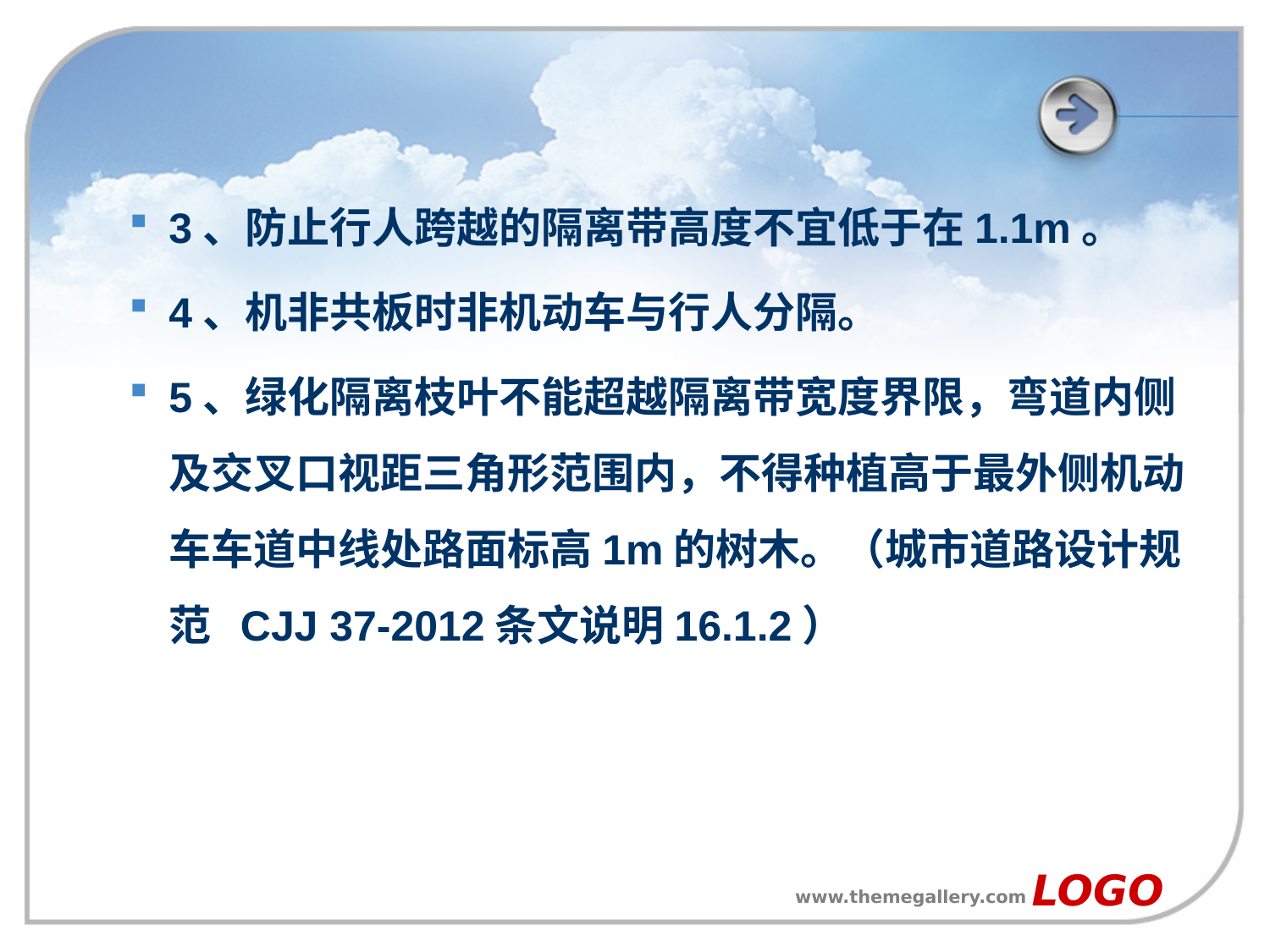

#
3、防止行人跨越的隔离带高度不宜低于在1.1m。
4、机非共板时非机动车与行人分隔。
5、绿化隔离枝叶不能超越隔离带宽度界限，弯道内侧及交叉口视距三角形范围内，不得种植高于最外侧机动车车道中线处路面标高1m的树木。（城市道路设计规范  CJJ 37-2012条文说明16.1.2）
LOGO
www.themegallery.com